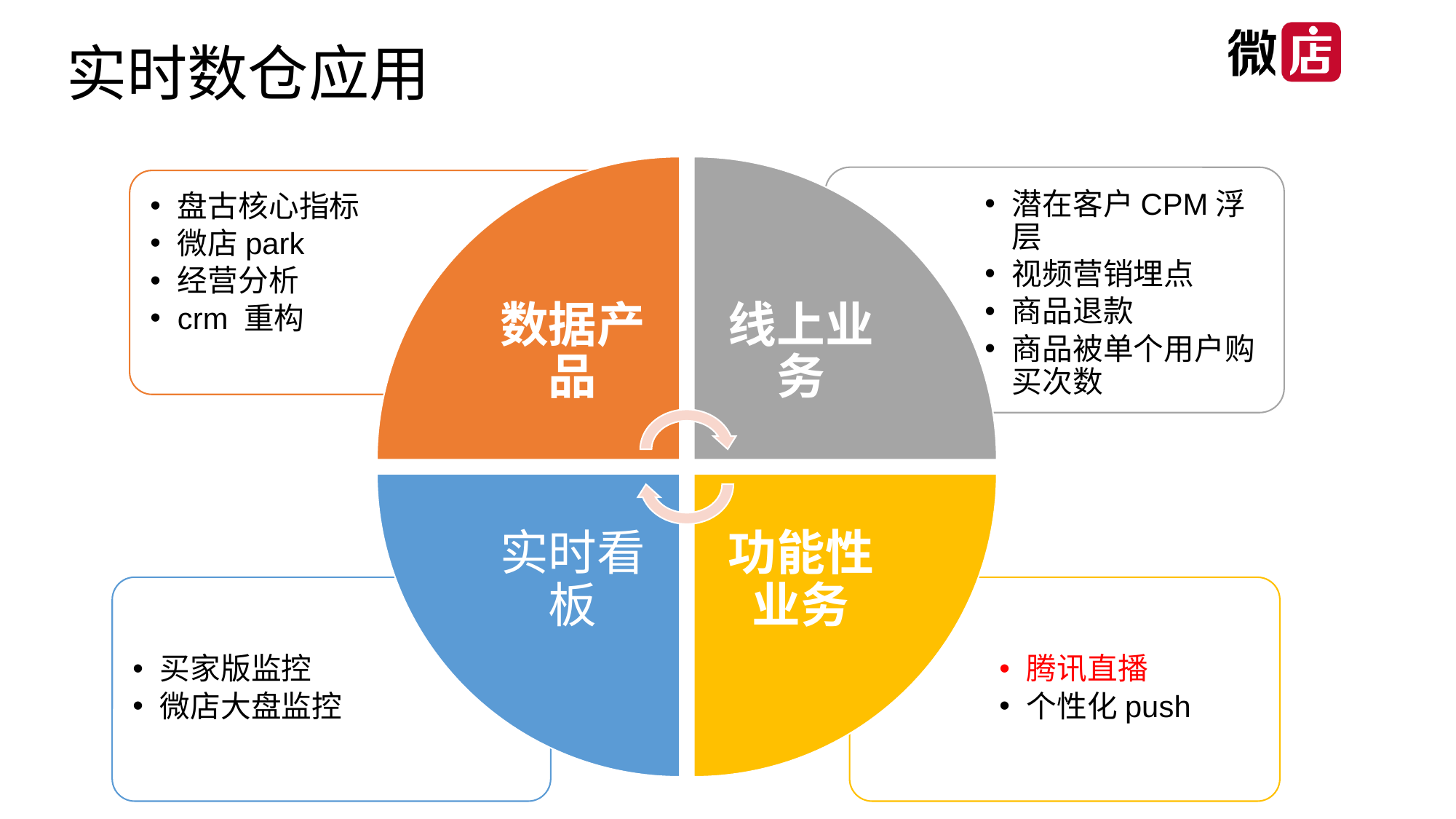

实时数仓应用
腾讯直播
个性化push
买家版监控
微店大盘监控
潜在客户CPM浮层
视频营销埋点
商品退款
商品被单个用户购买次数
盘古核心指标
微店park
经营分析
crm 重构
数据产品
线上业务
功能性业务
实时看板